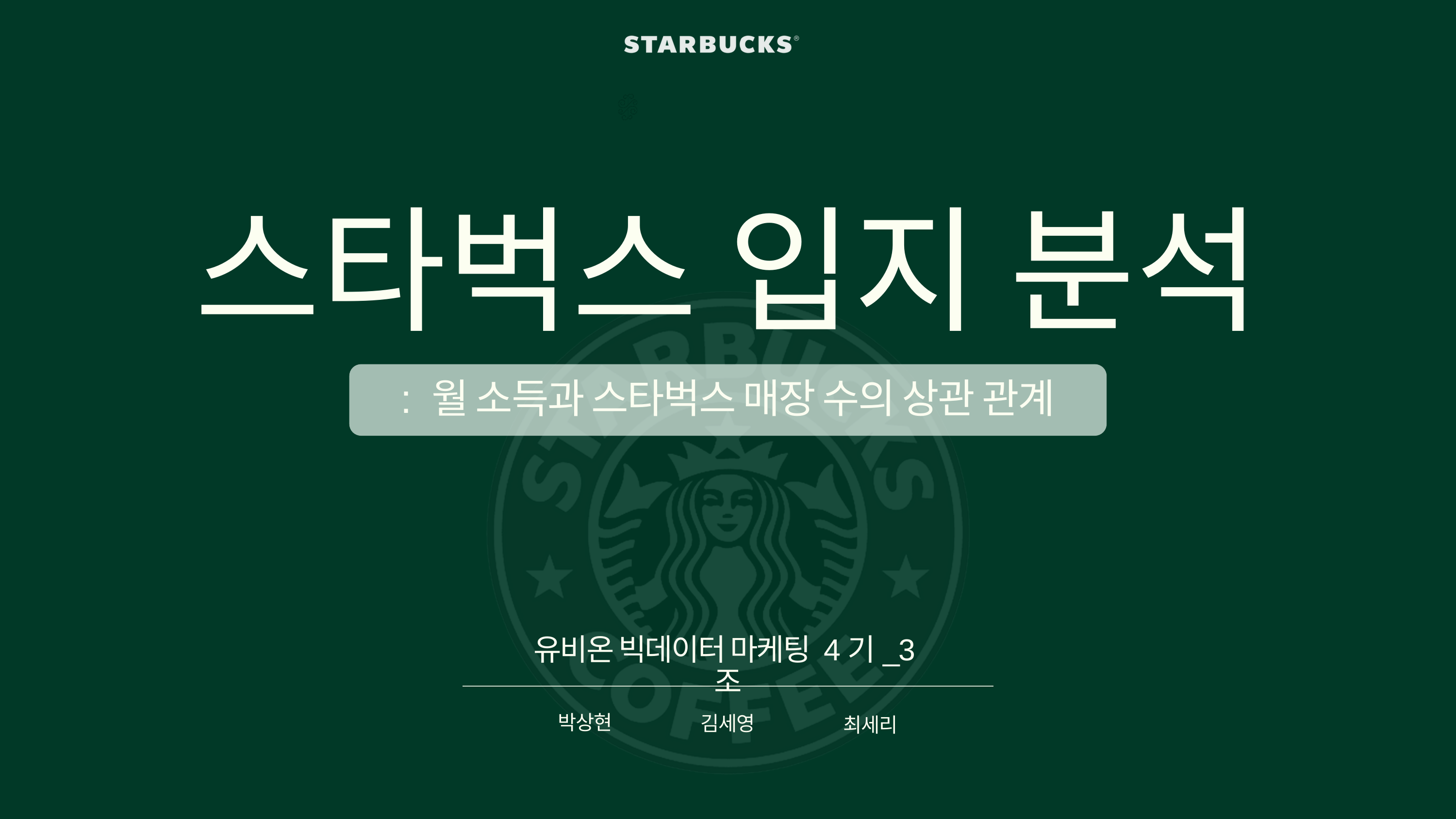

스타벅스 입지 분석

: 월 소득과 스타벅스 매장 수의 상관 관계
유비온 빅데이터 마케팅 4기_3조

박상현
김세영
최세리